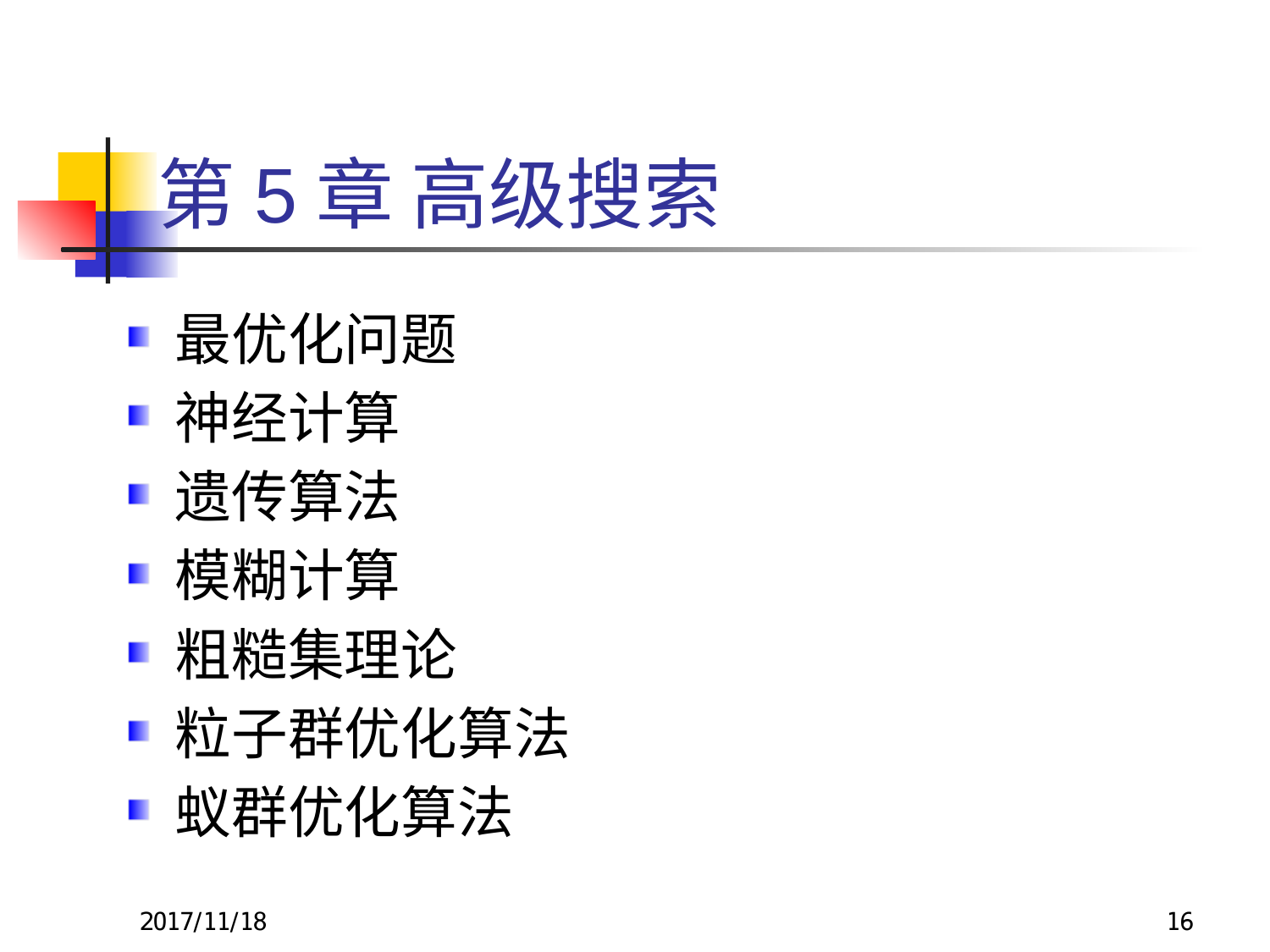

# 第5章 高级搜索
最优化问题
神经计算
遗传算法
模糊计算
粗糙集理论
粒子群优化算法
蚁群优化算法
2017/11/18
16